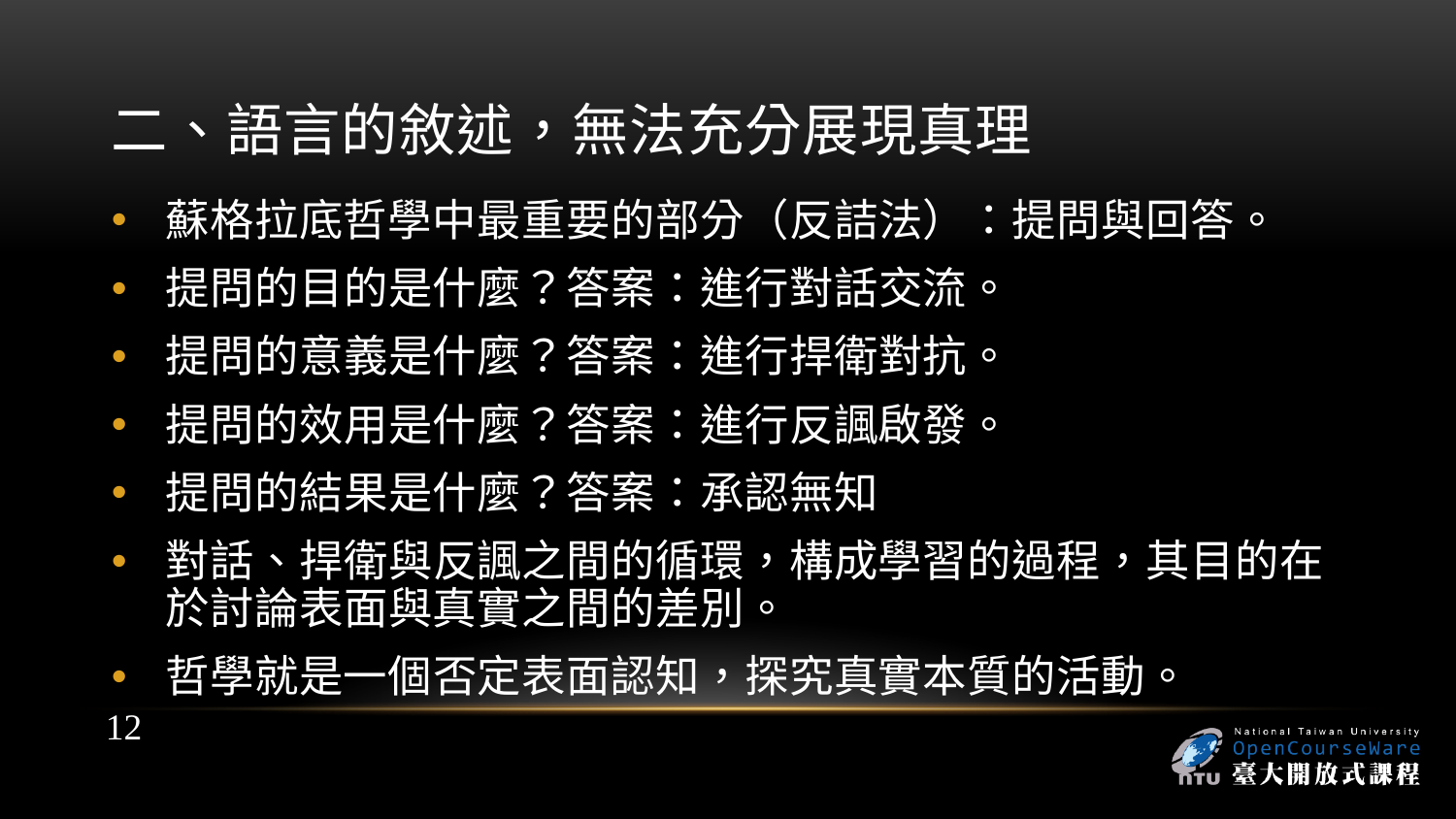

# 二、語言的敘述，無法充分展現真理
蘇格拉底哲學中最重要的部分（反詰法）：提問與回答。
提問的目的是什麼？答案：進行對話交流。
提問的意義是什麼？答案：進行捍衛對抗。
提問的效用是什麼？答案：進行反諷啟發。
提問的結果是什麼？答案：承認無知
對話、捍衛與反諷之間的循環，構成學習的過程，其目的在於討論表面與真實之間的差別。
哲學就是一個否定表面認知，探究真實本質的活動。

12